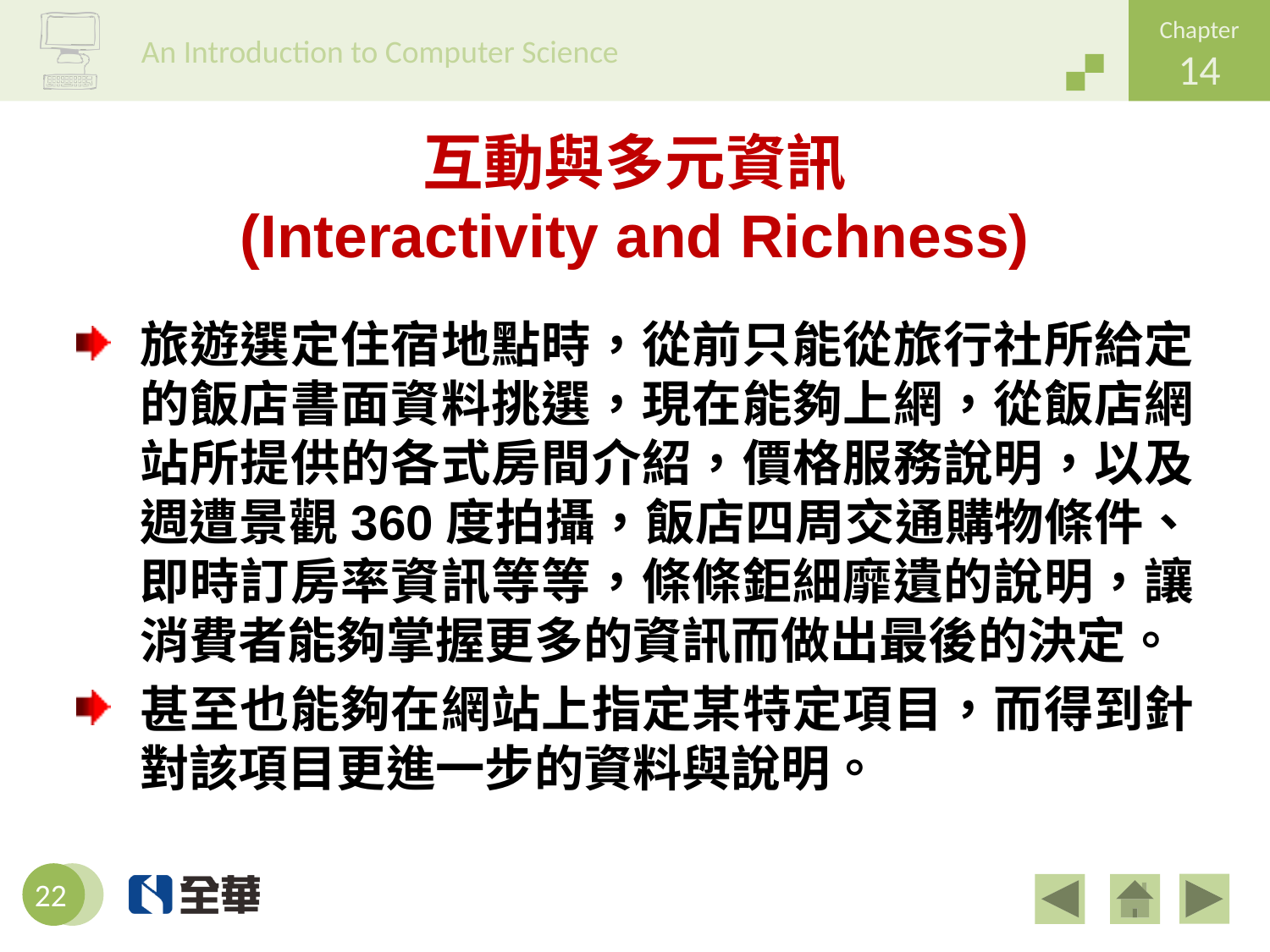

# 互動與多元資訊 (Interactivity and Richness)
旅遊選定住宿地點時，從前只能從旅行社所給定的飯店書面資料挑選，現在能夠上網，從飯店網站所提供的各式房間介紹，價格服務說明，以及週遭景觀360度拍攝，飯店四周交通購物條件、即時訂房率資訊等等，條條鉅細靡遺的說明，讓消費者能夠掌握更多的資訊而做出最後的決定。
甚至也能夠在網站上指定某特定項目，而得到針對該項目更進一步的資料與說明。